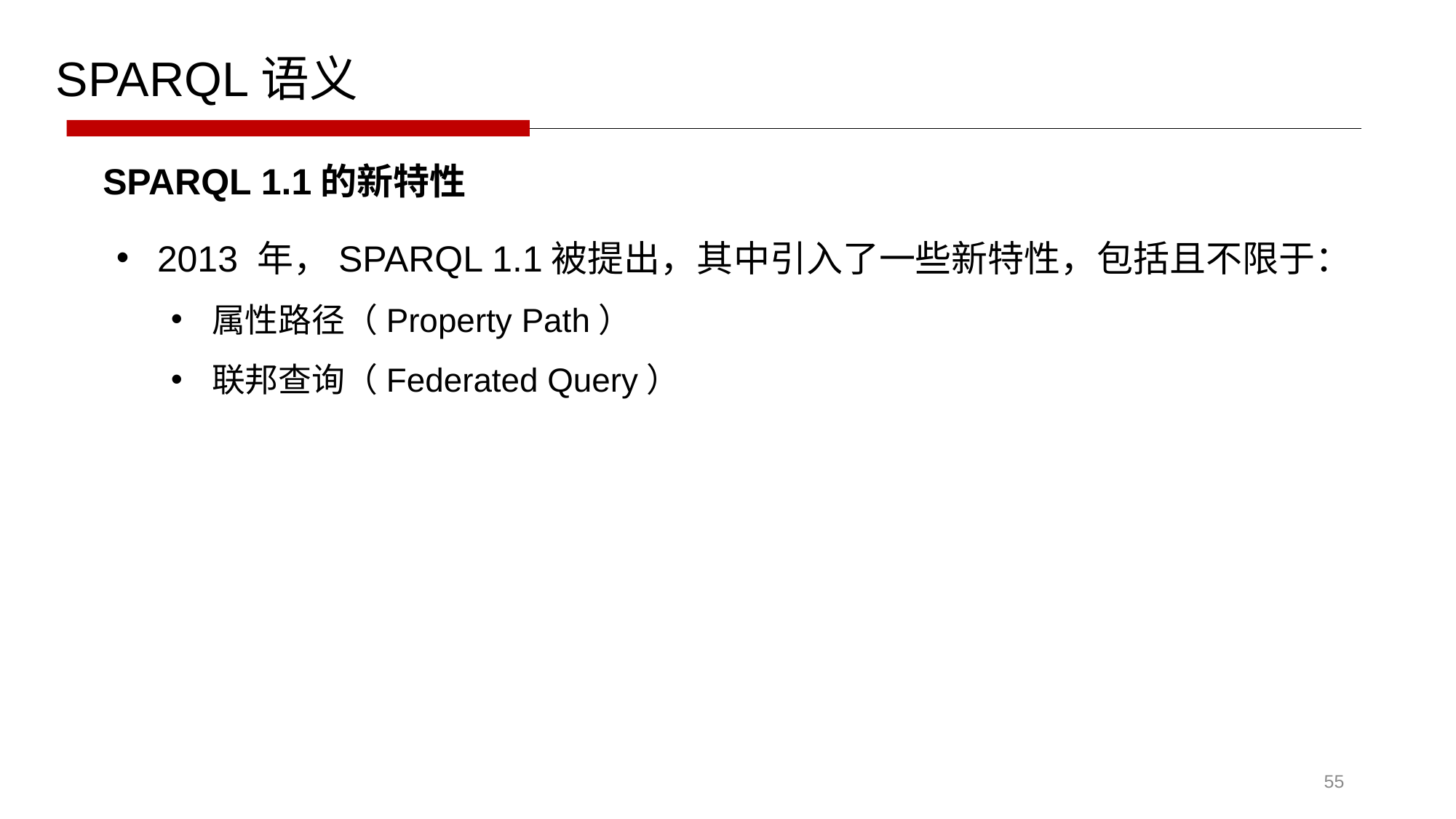

SPARQL语义

SPARQL 1.1的新特性
2013 年，SPARQL 1.1被提出，其中引入了一些新特性，包括且不限于：
属性路径（Property Path）
联邦查询（Federated Query）
55